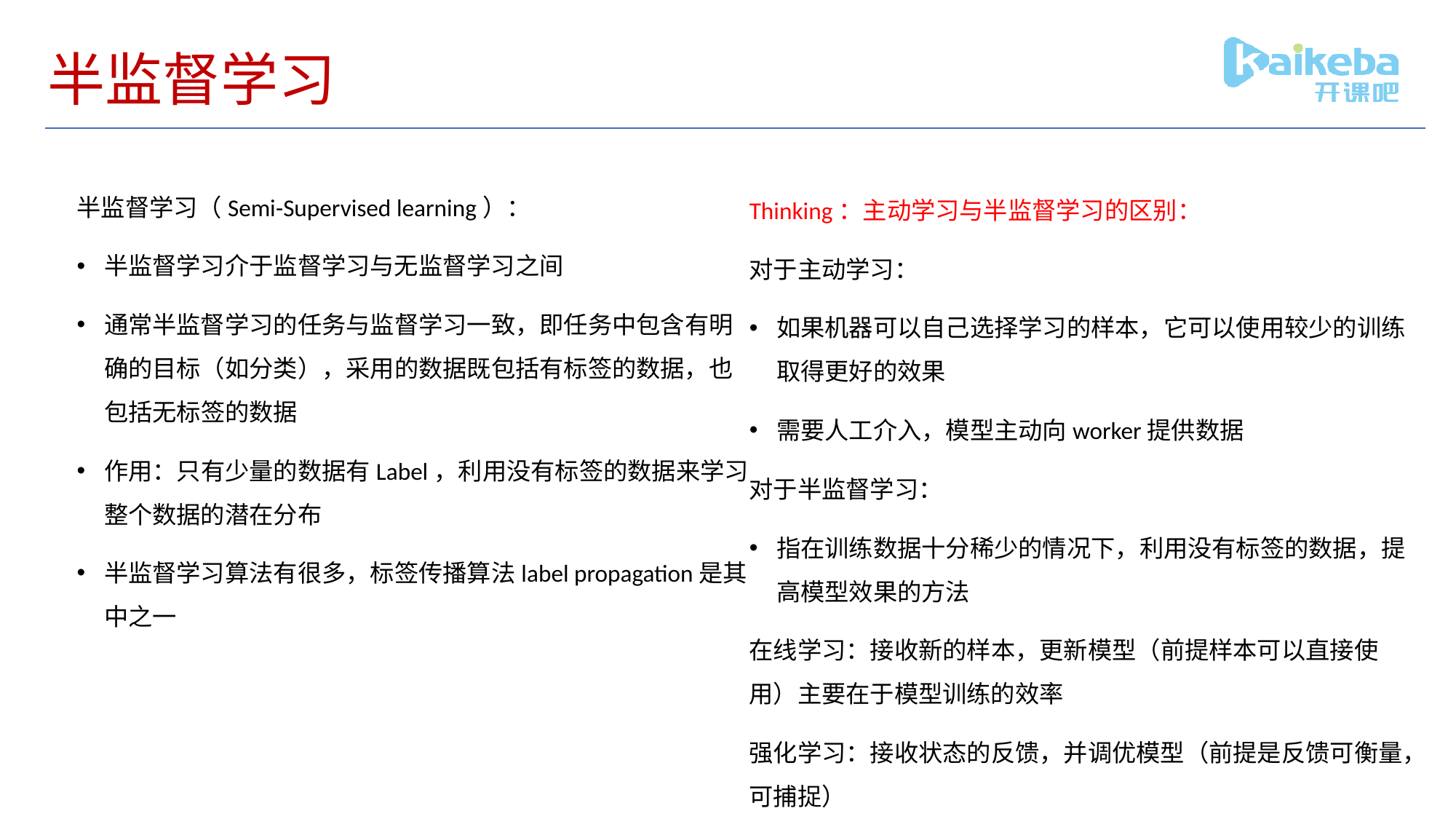

# 半监督学习
半监督学习（Semi-Supervised learning）：
半监督学习介于监督学习与无监督学习之间
通常半监督学习的任务与监督学习一致，即任务中包含有明确的目标（如分类），采用的数据既包括有标签的数据，也包括无标签的数据
作用：只有少量的数据有Label，利用没有标签的数据来学习整个数据的潜在分布
半监督学习算法有很多，标签传播算法label propagation是其中之一

Thinking：主动学习与半监督学习的区别：
对于主动学习：
如果机器可以自己选择学习的样本，它可以使用较少的训练取得更好的效果
需要人工介入，模型主动向worker提供数据
对于半监督学习：
指在训练数据十分稀少的情况下，利用没有标签的数据，提高模型效果的方法
在线学习：接收新的样本，更新模型（前提样本可以直接使用）主要在于模型训练的效率
强化学习：接收状态的反馈，并调优模型（前提是反馈可衡量，可捕捉）